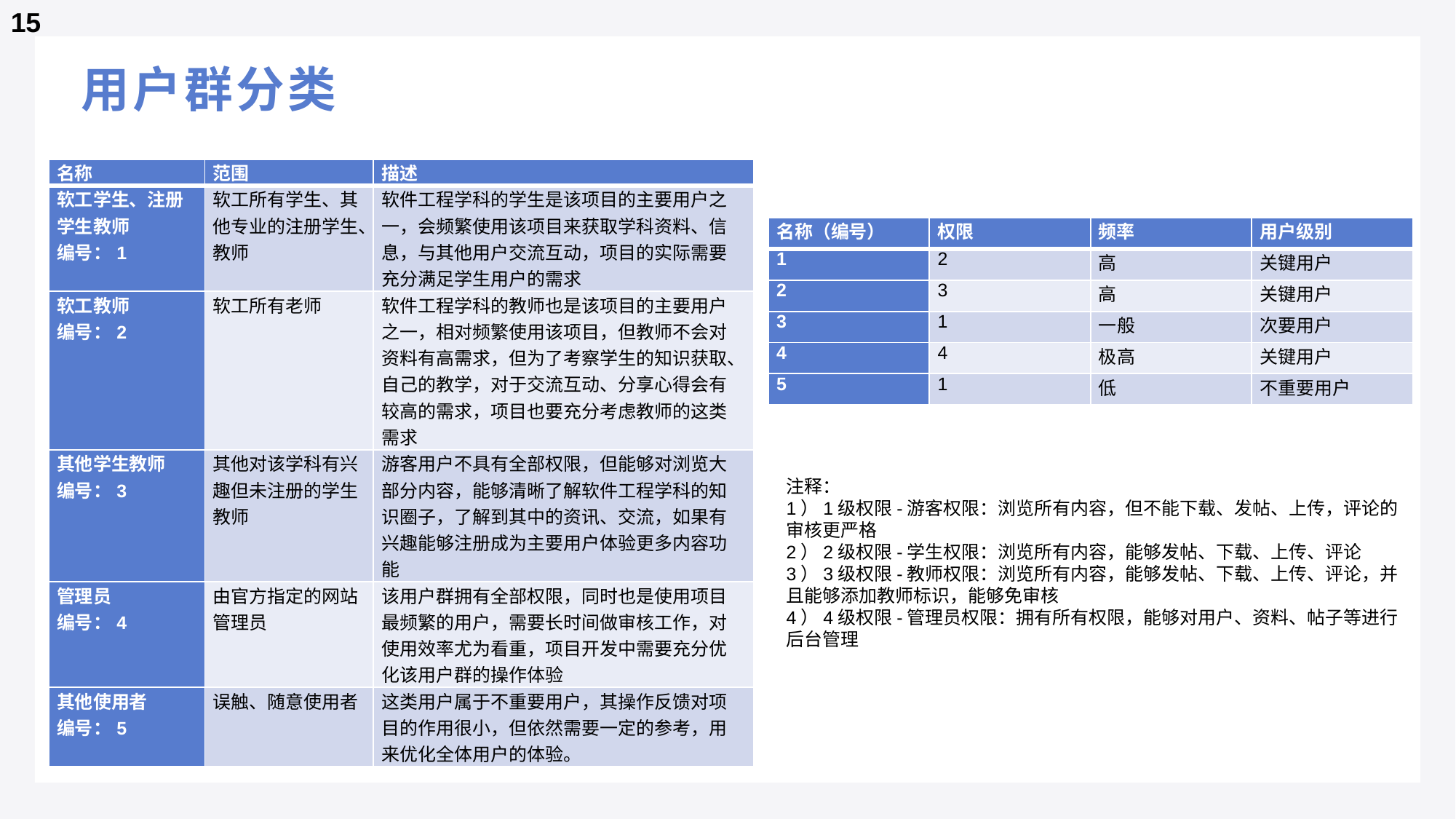

15
# 用户群分类
| 名称 | 范围 | 描述 |
| --- | --- | --- |
| 软工学生、注册学生教师 编号：1 | 软工所有学生、其他专业的注册学生、教师 | 软件工程学科的学生是该项目的主要用户之一，会频繁使用该项目来获取学科资料、信息，与其他用户交流互动，项目的实际需要充分满足学生用户的需求 |
| 软工教师 编号：2 | 软工所有老师 | 软件工程学科的教师也是该项目的主要用户之一，相对频繁使用该项目，但教师不会对资料有高需求，但为了考察学生的知识获取、自己的教学，对于交流互动、分享心得会有较高的需求，项目也要充分考虑教师的这类需求 |
| 其他学生教师 编号：3 | 其他对该学科有兴趣但未注册的学生教师 | 游客用户不具有全部权限，但能够对浏览大部分内容，能够清晰了解软件工程学科的知识圈子，了解到其中的资讯、交流，如果有兴趣能够注册成为主要用户体验更多内容功能 |
| 管理员 编号：4 | 由官方指定的网站管理员 | 该用户群拥有全部权限，同时也是使用项目最频繁的用户，需要长时间做审核工作，对使用效率尤为看重，项目开发中需要充分优化该用户群的操作体验 |
| 其他使用者 编号：5 | 误触、随意使用者 | 这类用户属于不重要用户，其操作反馈对项目的作用很小，但依然需要一定的参考，用来优化全体用户的体验。 |
| 名称（编号） | 权限 | 频率 | 用户级别 |
| --- | --- | --- | --- |
| 1 | 2 | 高 | 关键用户 |
| 2 | 3 | 高 | 关键用户 |
| 3 | 1 | 一般 | 次要用户 |
| 4 | 4 | 极高 | 关键用户 |
| 5 | 1 | 低 | 不重要用户 |
注释：
1）1级权限-游客权限：浏览所有内容，但不能下载、发帖、上传，评论的审核更严格
2）2级权限-学生权限：浏览所有内容，能够发帖、下载、上传、评论
3）3级权限-教师权限：浏览所有内容，能够发帖、下载、上传、评论，并且能够添加教师标识，能够免审核
4）4级权限-管理员权限：拥有所有权限，能够对用户、资料、帖子等进行后台管理